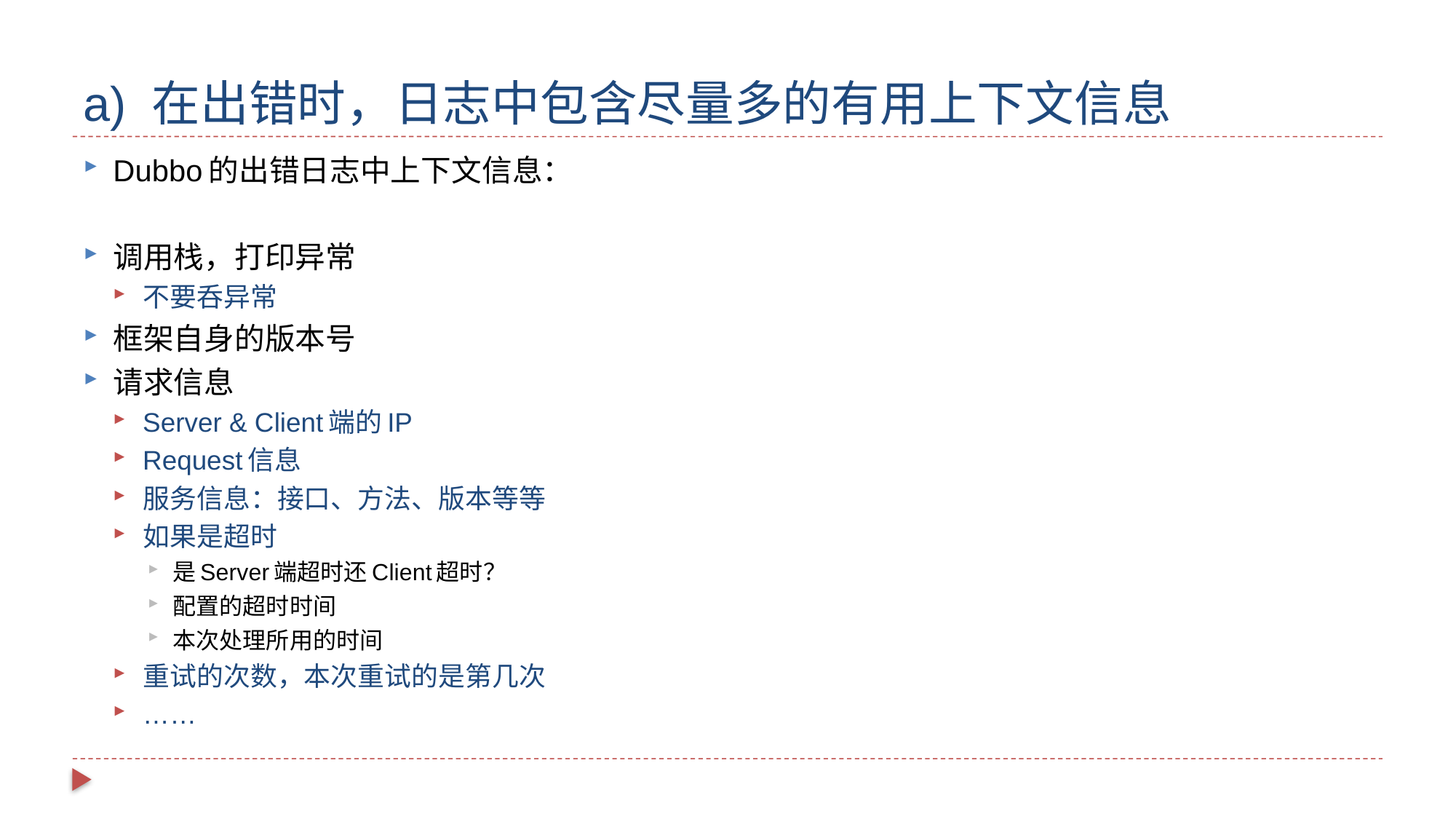

# a) 在出错时，日志中包含尽量多的有用上下文信息
Dubbo的出错日志中上下文信息：

调用栈，打印异常
不要呑异常
框架自身的版本号
请求信息
Server & Client端的IP
Request信息
服务信息：接口、方法、版本等等
如果是超时
是Server端超时还Client超时？
配置的超时时间
本次处理所用的时间
重试的次数，本次重试的是第几次
……